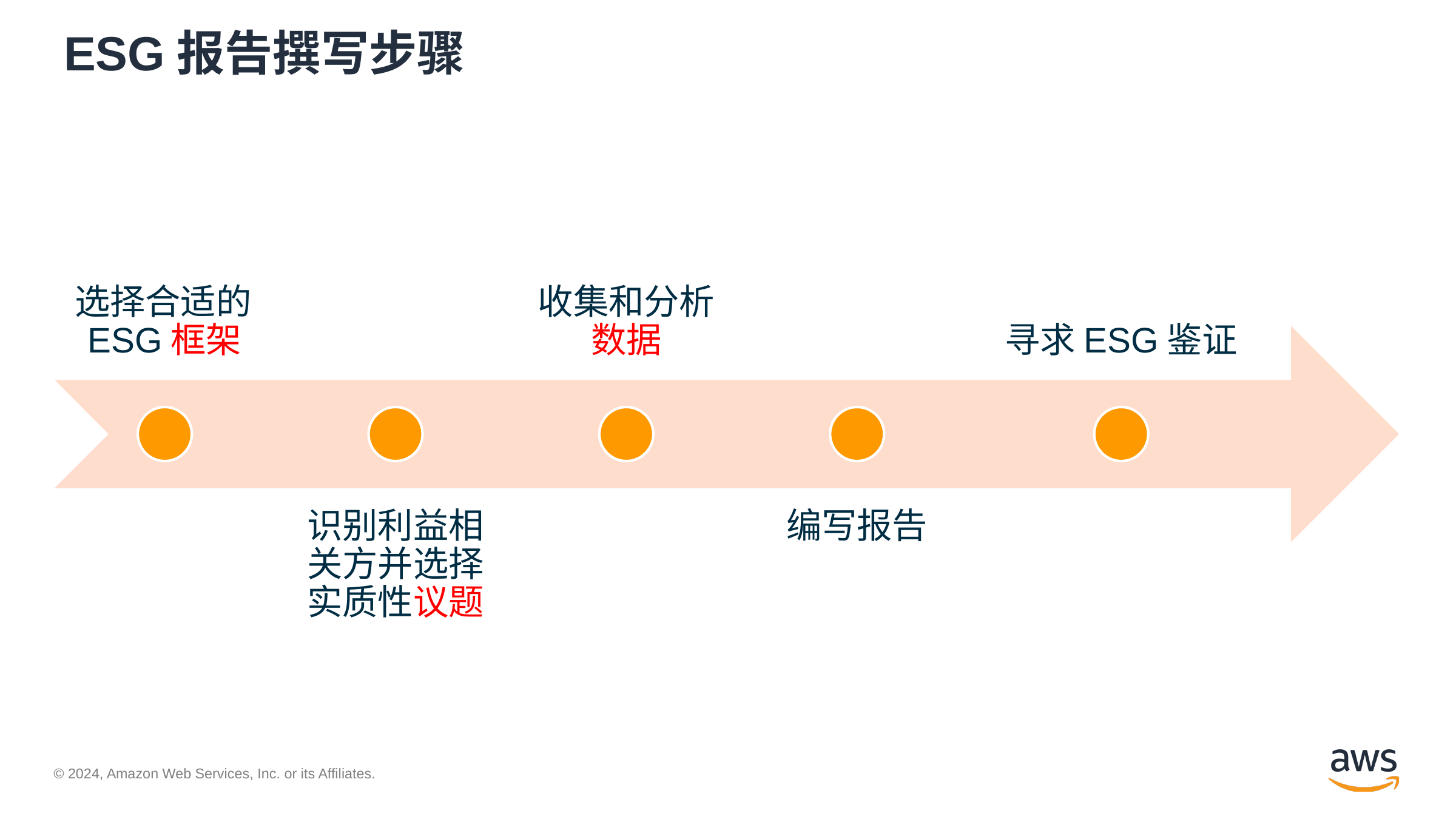

# ESG报告撰写步骤
选择合适的ESG框架
识别利益相关方并选择实质性议题
收集和分析数据
编写报告
寻求ESG鉴证